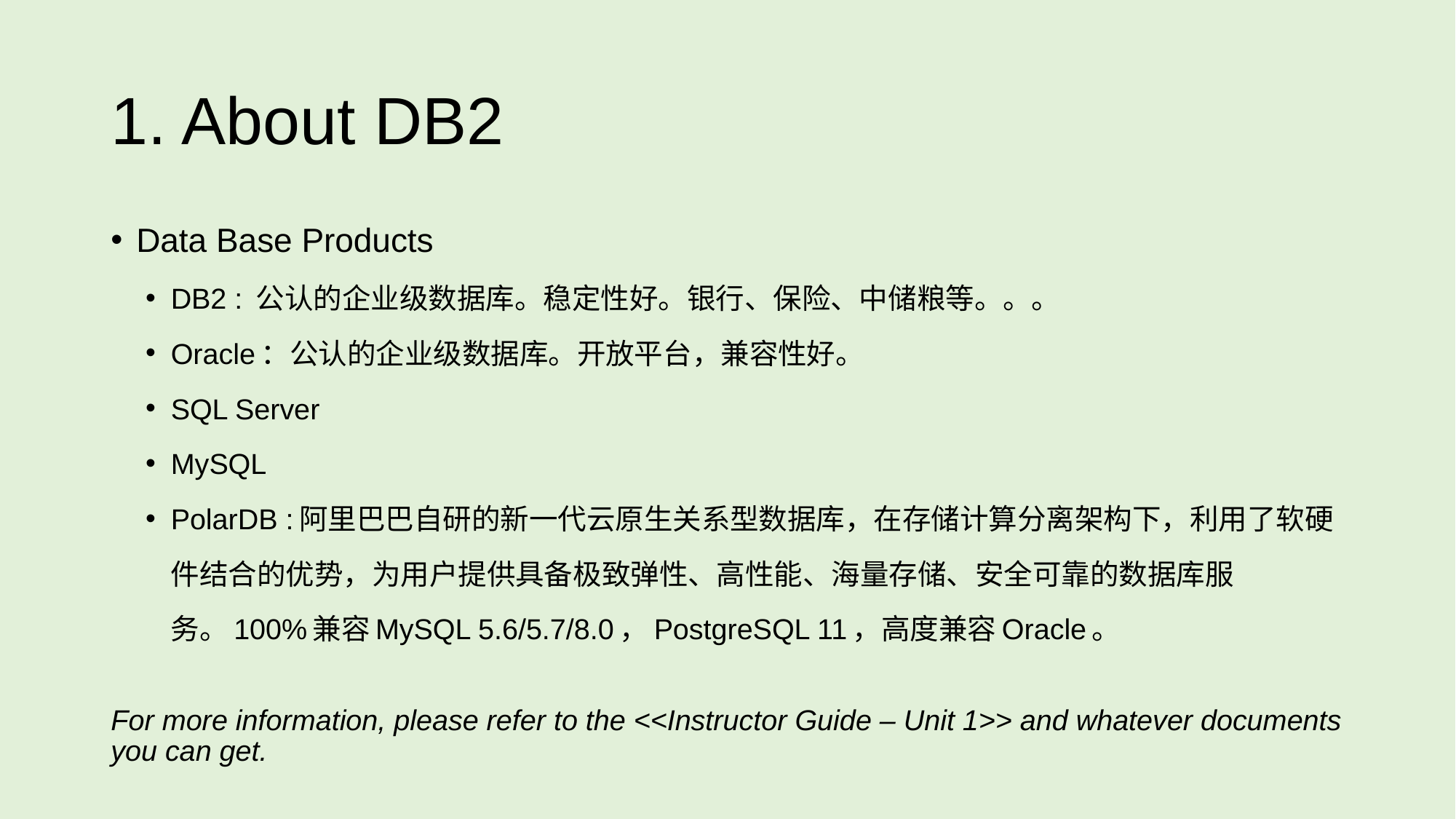

# 1. About DB2
Data Base Products
DB2 : 公认的企业级数据库。稳定性好。银行、保险、中储粮等。。。
Oracle：公认的企业级数据库。开放平台，兼容性好。
SQL Server
MySQL
PolarDB :阿里巴巴自研的新一代云原生关系型数据库，在存储计算分离架构下，利用了软硬件结合的优势，为用户提供具备极致弹性、高性能、海量存储、安全可靠的数据库服务。100%兼容MySQL 5.6/5.7/8.0，PostgreSQL 11，高度兼容Oracle。

For more information, please refer to the <<Instructor Guide – Unit 1>> and whatever documents you can get.